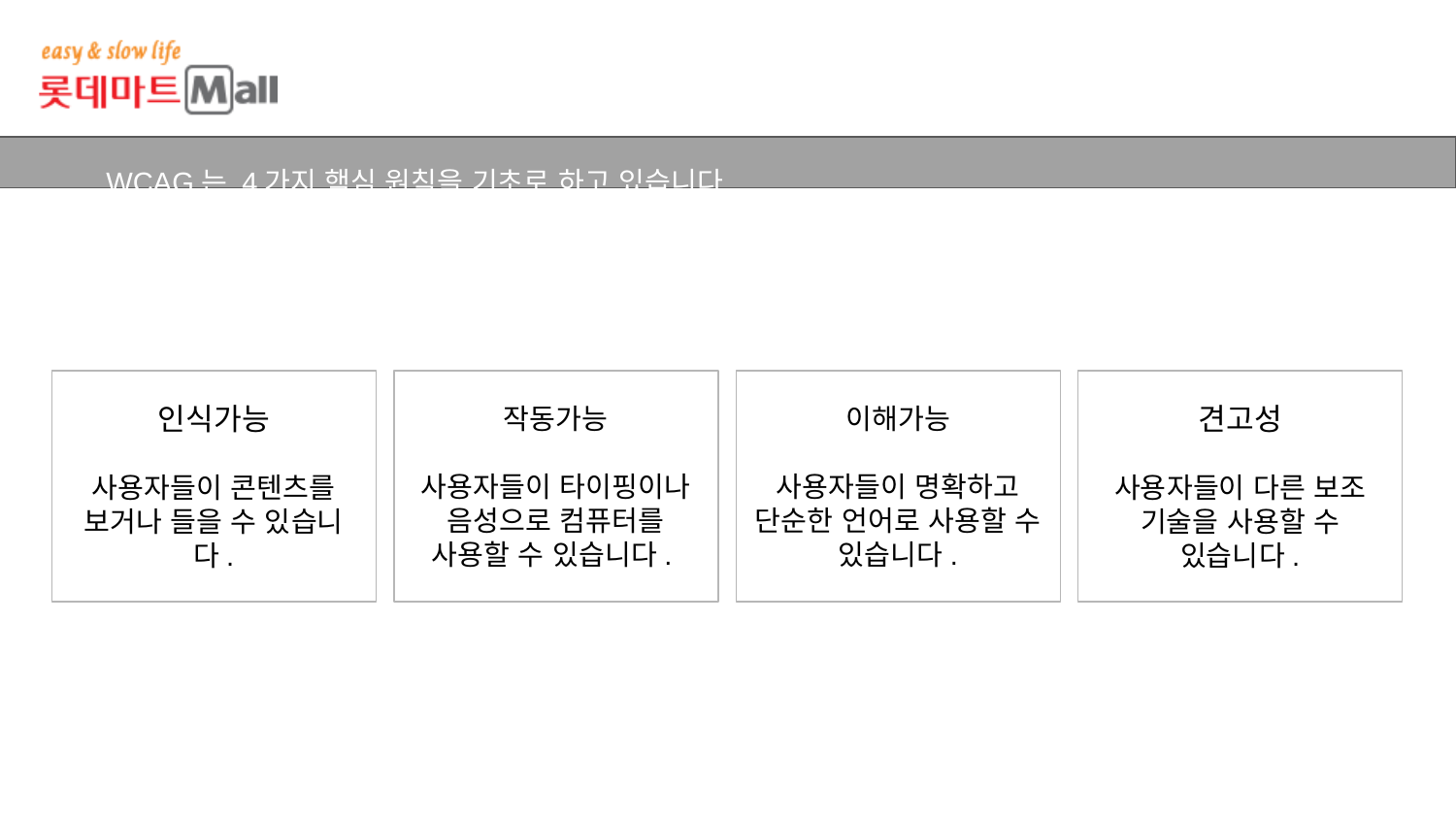

WCAG는 4가지 핵심 원칙을 기초로 하고 있습니다.
인식가능

사용자들이 콘텐츠를 보거나 들을 수 있습니다.
작동가능

사용자들이 타이핑이나 음성으로 컴퓨터를 사용할 수 있습니다.
이해가능

사용자들이 명확하고 단순한 언어로 사용할 수 있습니다.
견고성

사용자들이 다른 보조 기술을 사용할 수 있습니다.